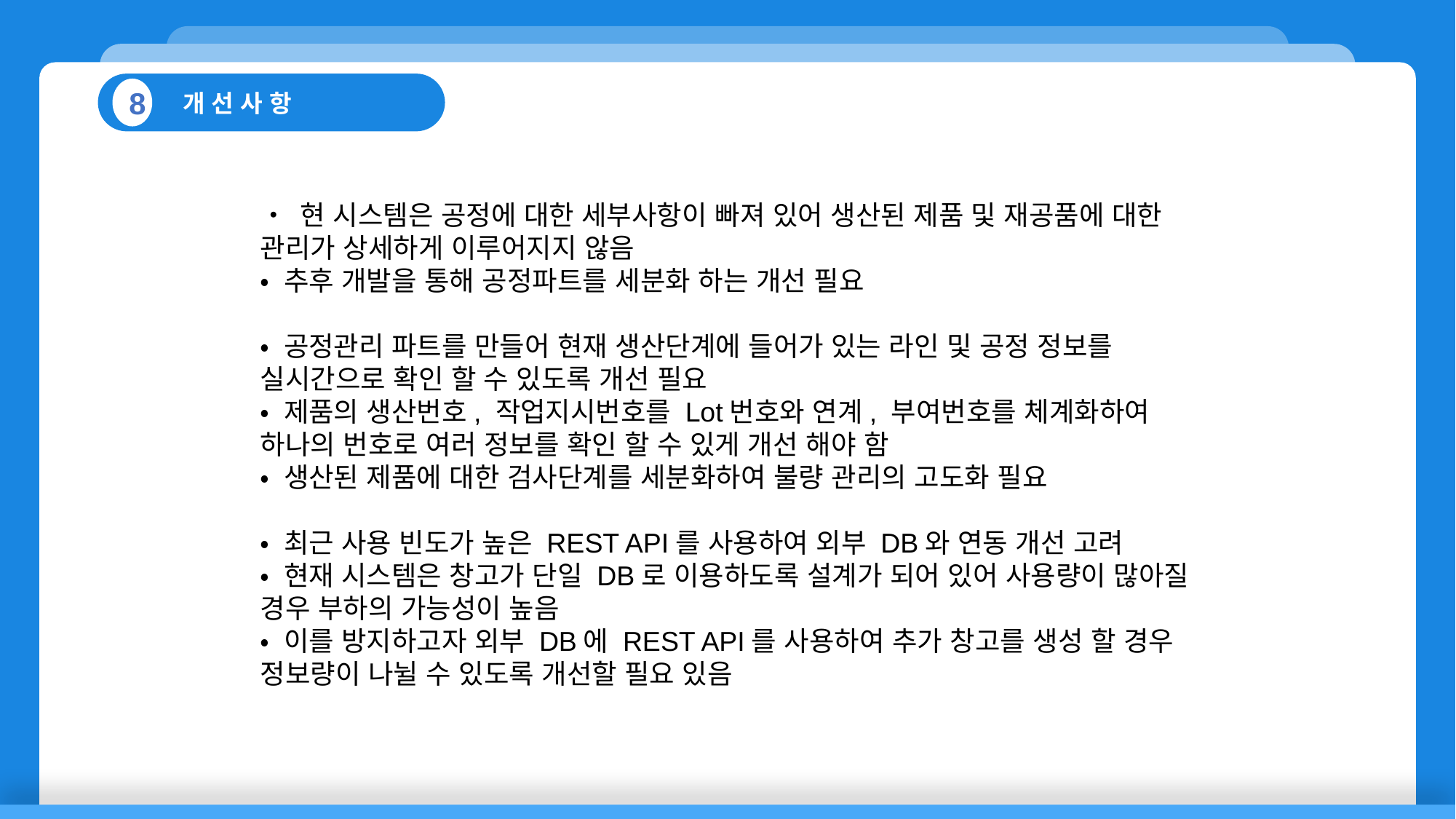

개 선 사 항
8
• 현 시스템은 공정에 대한 세부사항이 빠져 있어 생산된 제품 및 재공품에 대한 관리가 상세하게 이루어지지 않음
• 추후 개발을 통해 공정파트를 세분화 하는 개선 필요

• 공정관리 파트를 만들어 현재 생산단계에 들어가 있는 라인 및 공정 정보를 실시간으로 확인 할 수 있도록 개선 필요
• 제품의 생산번호, 작업지시번호를 Lot번호와 연계, 부여번호를 체계화하여
하나의 번호로 여러 정보를 확인 할 수 있게 개선 해야 함
• 생산된 제품에 대한 검사단계를 세분화하여 불량 관리의 고도화 필요

• 최근 사용 빈도가 높은 REST API를 사용하여 외부 DB와 연동 개선 고려
• 현재 시스템은 창고가 단일 DB로 이용하도록 설계가 되어 있어 사용량이 많아질 경우 부하의 가능성이 높음
• 이를 방지하고자 외부 DB에 REST API를 사용하여 추가 창고를 생성 할 경우 정보량이 나뉠 수 있도록 개선할 필요 있음